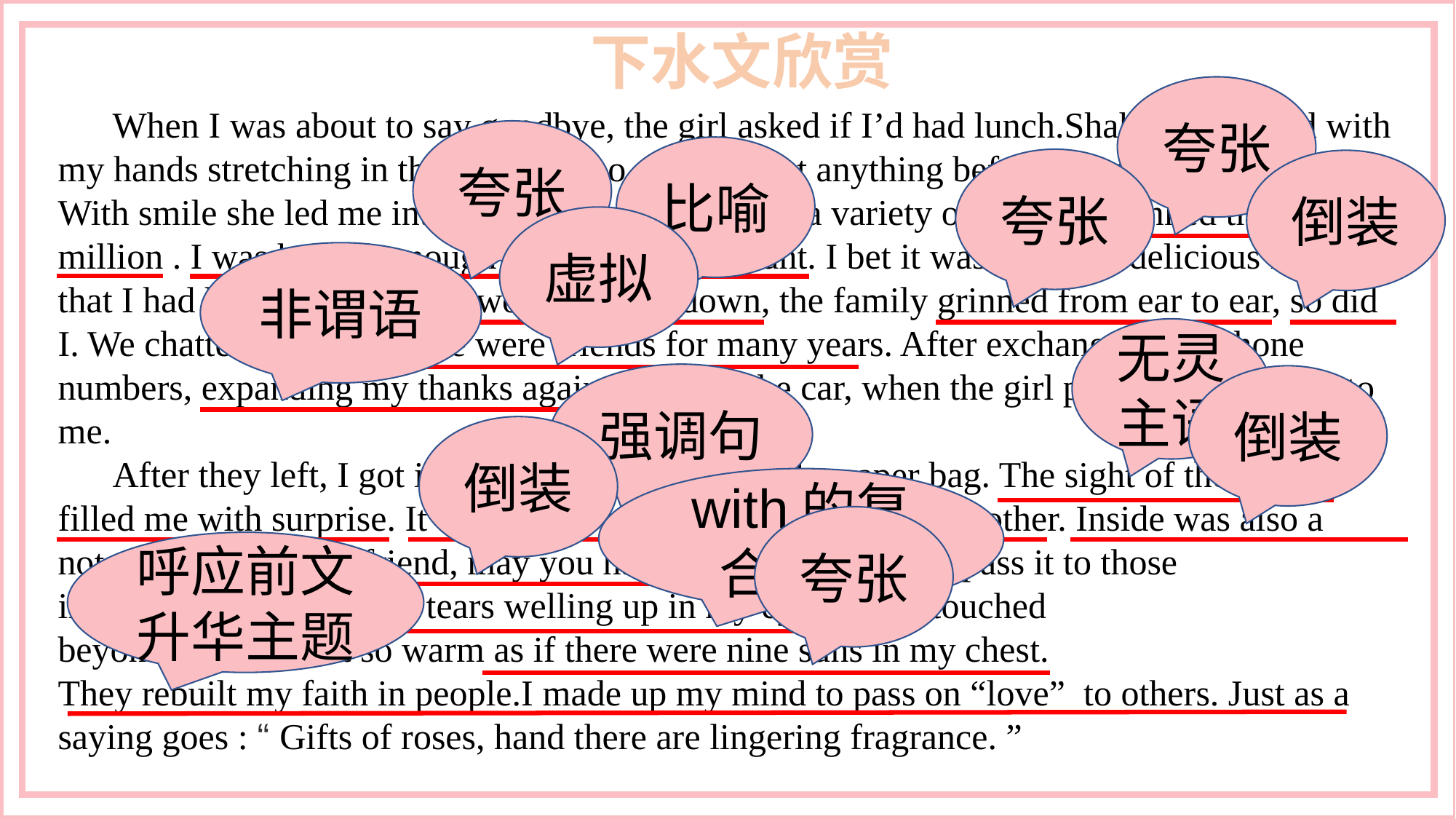

下水文欣赏
夸张
      When I was about to say goodbye, the girl asked if I’d had lunch.Shaking my head with my hands stretching in the air, I had no mood to eat anything before my car was repaired . With smile she led me into their car, treating me to a variety of foods. I thanked them a million . I was hungry enough to eat up an elephant. I bet it was the most delicious food that I had had. Watching me wolfing them down, the family grinned from ear to ear, so did I. We chatted freely as if we were friends for many years. After exchanging telephone numbers, expanding my thanks again, I got off the car, when the girl passed a paper bag to me.
      After they left, I got into my Jeep and opened the paper bag. The sight of the money filled me with surprise. It was the money that I handed to her mother. Inside was also a note, reading, “Dear friend, may you have a good trip! Please pass it to those
in need.” In a flash, with tears welling up in my eyes, I was touched
beyond words. I felt so warm as if there were nine suns in my chest.
They rebuilt my faith in people.I made up my mind to pass on “love”  to others. Just as a saying goes : “ Gifts of roses, hand there are lingering fragrance. ”
夸张
比喻
夸张
倒装
虚拟
非谓语
无灵主语
强调句
倒装
倒装
with的复合结构
夸张
呼应前文升华主题